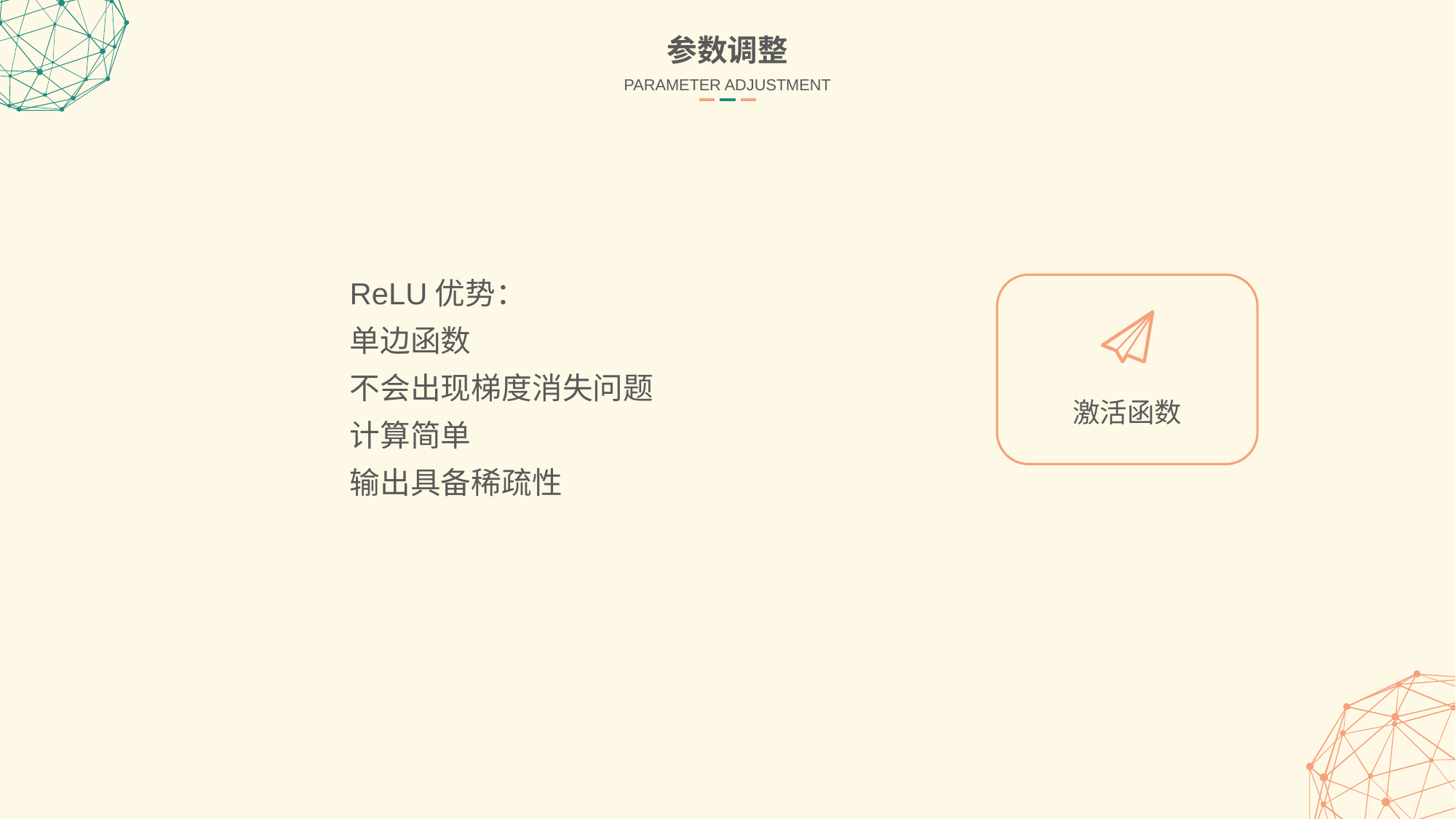

参数调整
PARAMETER ADJUSTMENT
ReLU优势：
单边函数
不会出现梯度消失问题
计算简单
输出具备稀疏性

激活函数